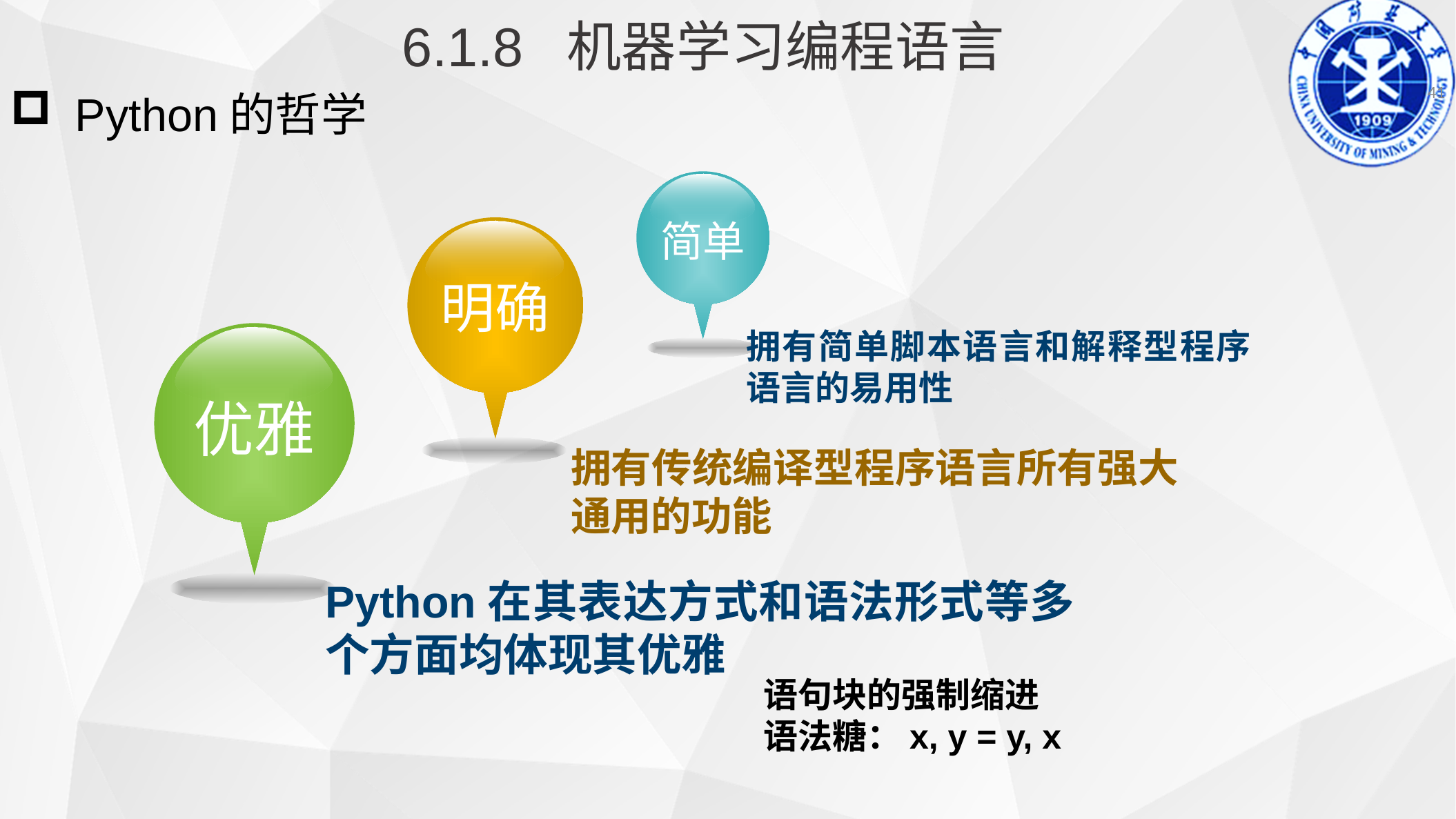

6.1.8  机器学习编程语言
41
Python的哲学
简单

明确

拥有简单脚本语言和解释型程序语言的易用性
优雅

拥有传统编译型程序语言所有强大通用的功能

Python在其表达方式和语法形式等多个方面均体现其优雅
语句块的强制缩进
语法糖：x, y = y, x